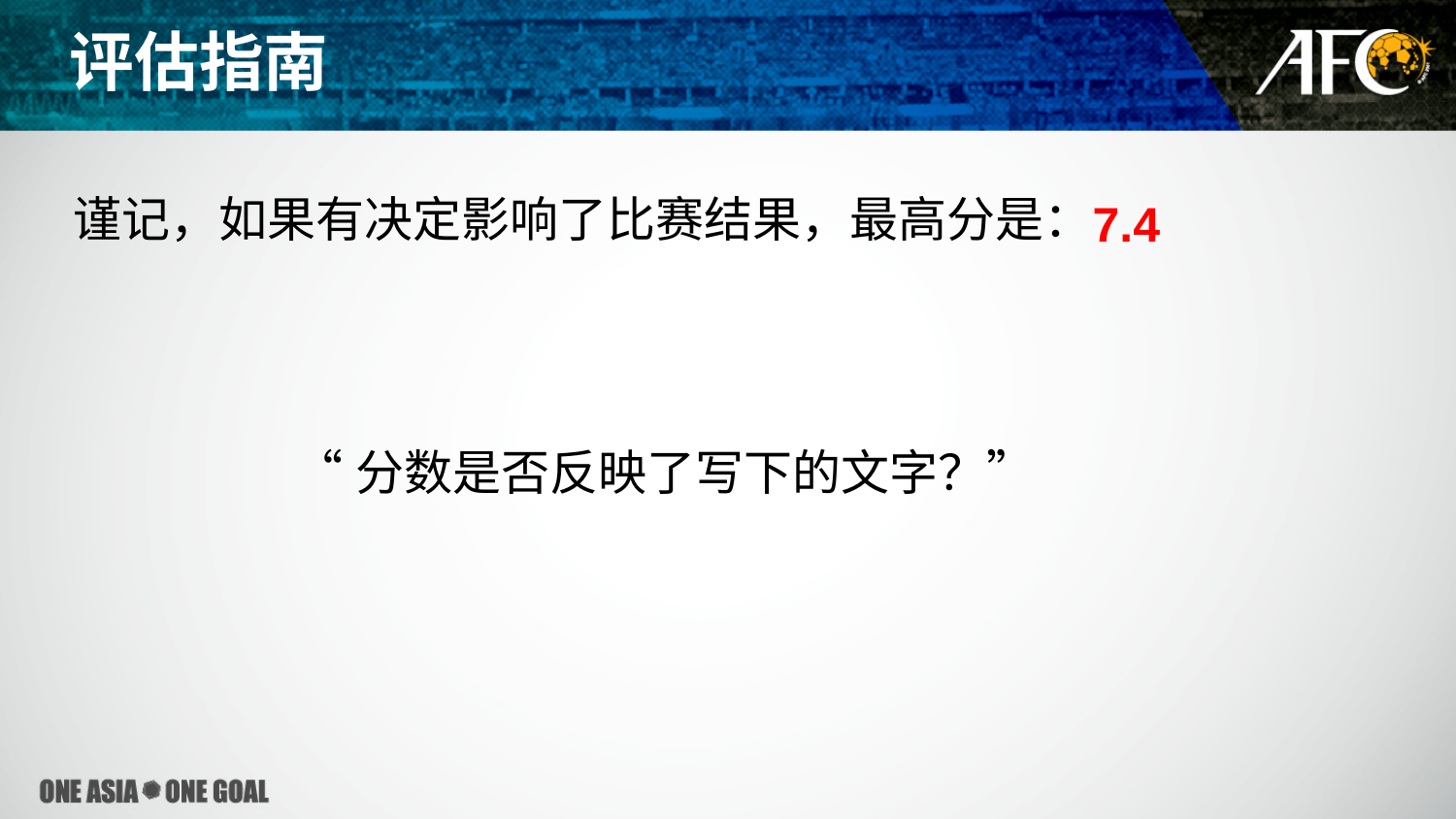

评估指南
谨记，如果有决定影响了比赛结果，最高分是：
7.4
“分数是否反映了写下的文字？”